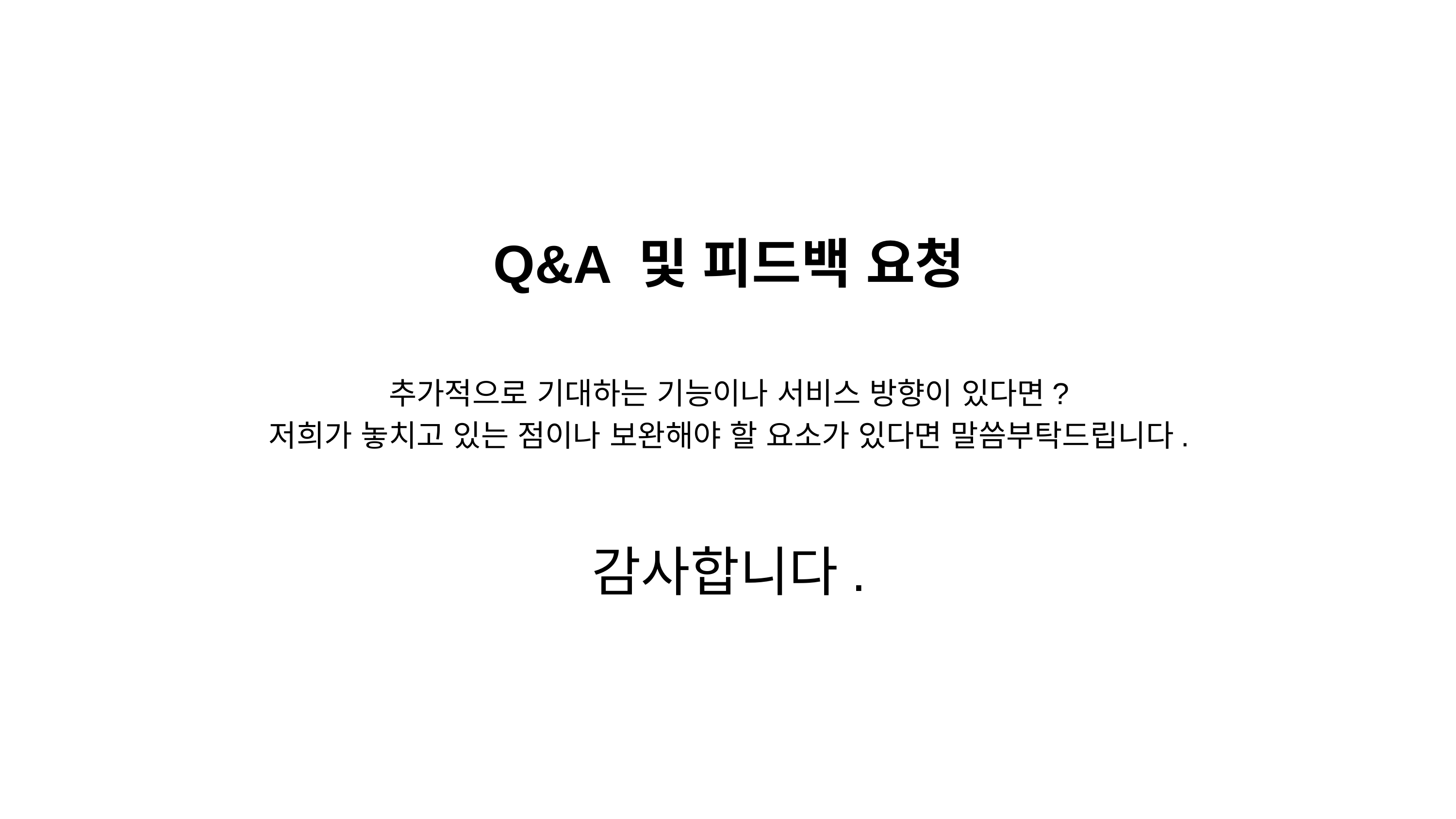

Q&A 및 피드백 요청

추가적으로 기대하는 기능이나 서비스 방향이 있다면?
저희가 놓치고 있는 점이나 보완해야 할 요소가 있다면 말씀부탁드립니다.

감사합니다.